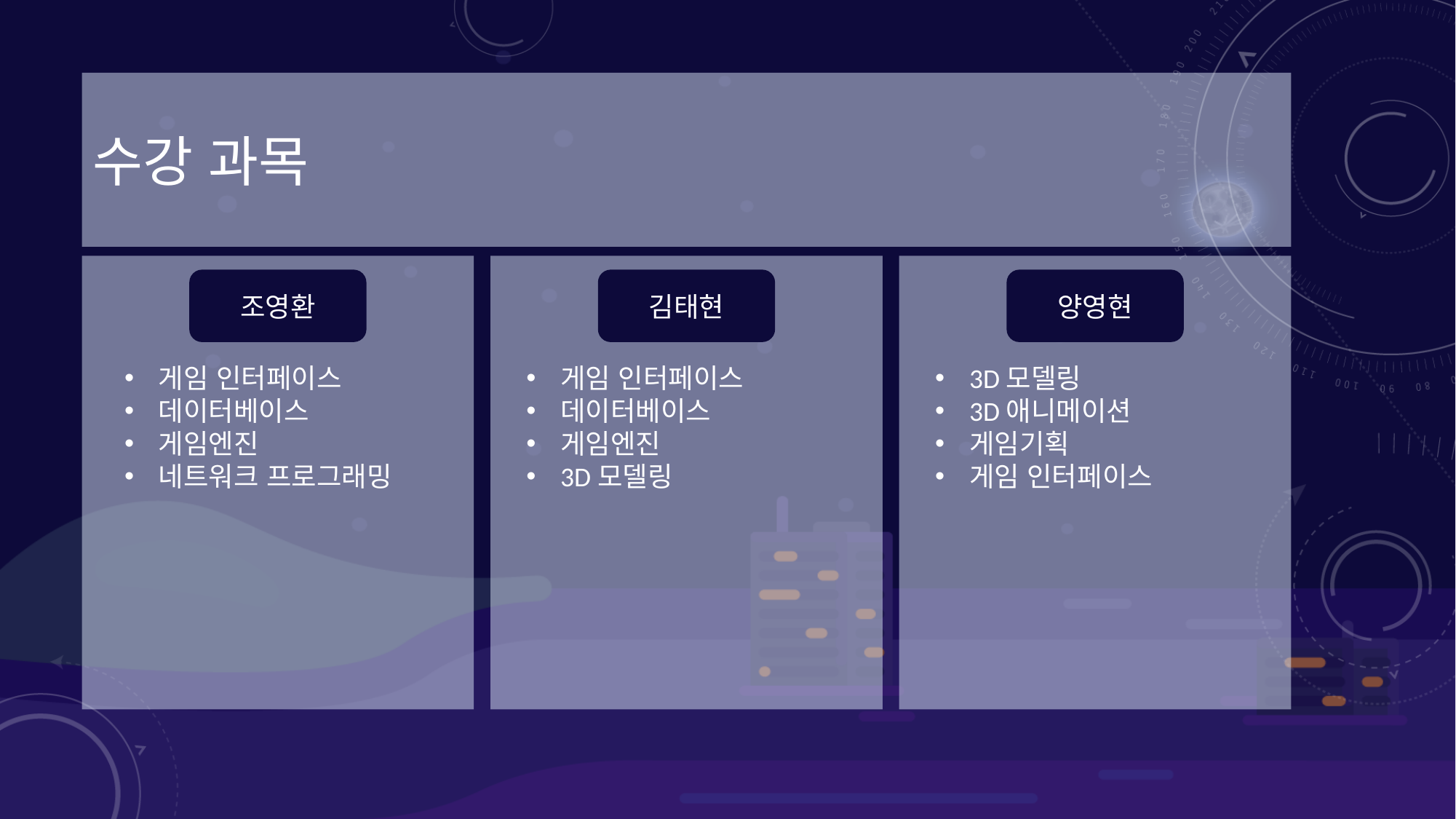

# 수강 과목

조영환
김태현
양영현
게임 인터페이스
데이터베이스
게임엔진
네트워크 프로그래밍

게임 인터페이스
데이터베이스
게임엔진
3D모델링

3D모델링
3D애니메이션
게임기획
게임 인터페이스